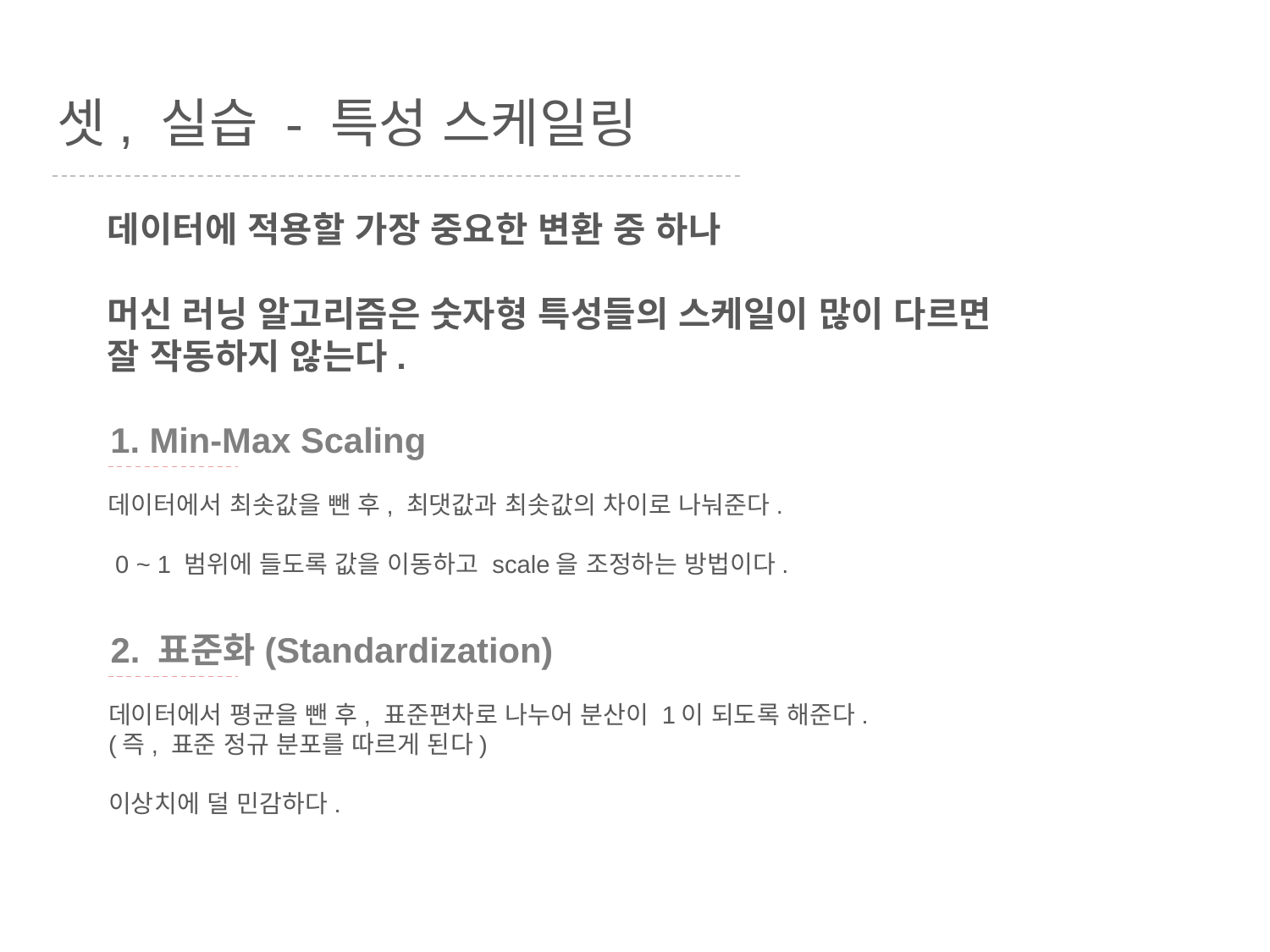

셋, 실습 - 특성 스케일링
데이터에 적용할 가장 중요한 변환 중 하나

머신 러닝 알고리즘은 숫자형 특성들의 스케일이 많이 다르면
잘 작동하지 않는다.
1. Min-Max Scaling
데이터에서 최솟값을 뺀 후, 최댓값과 최솟값의 차이로 나눠준다.

 0 ~ 1 범위에 들도록 값을 이동하고 scale을 조정하는 방법이다.
2. 표준화(Standardization)
데이터에서 평균을 뺀 후, 표준편차로 나누어 분산이 1이 되도록 해준다.
(즉, 표준 정규 분포를 따르게 된다)

이상치에 덜 민감하다.